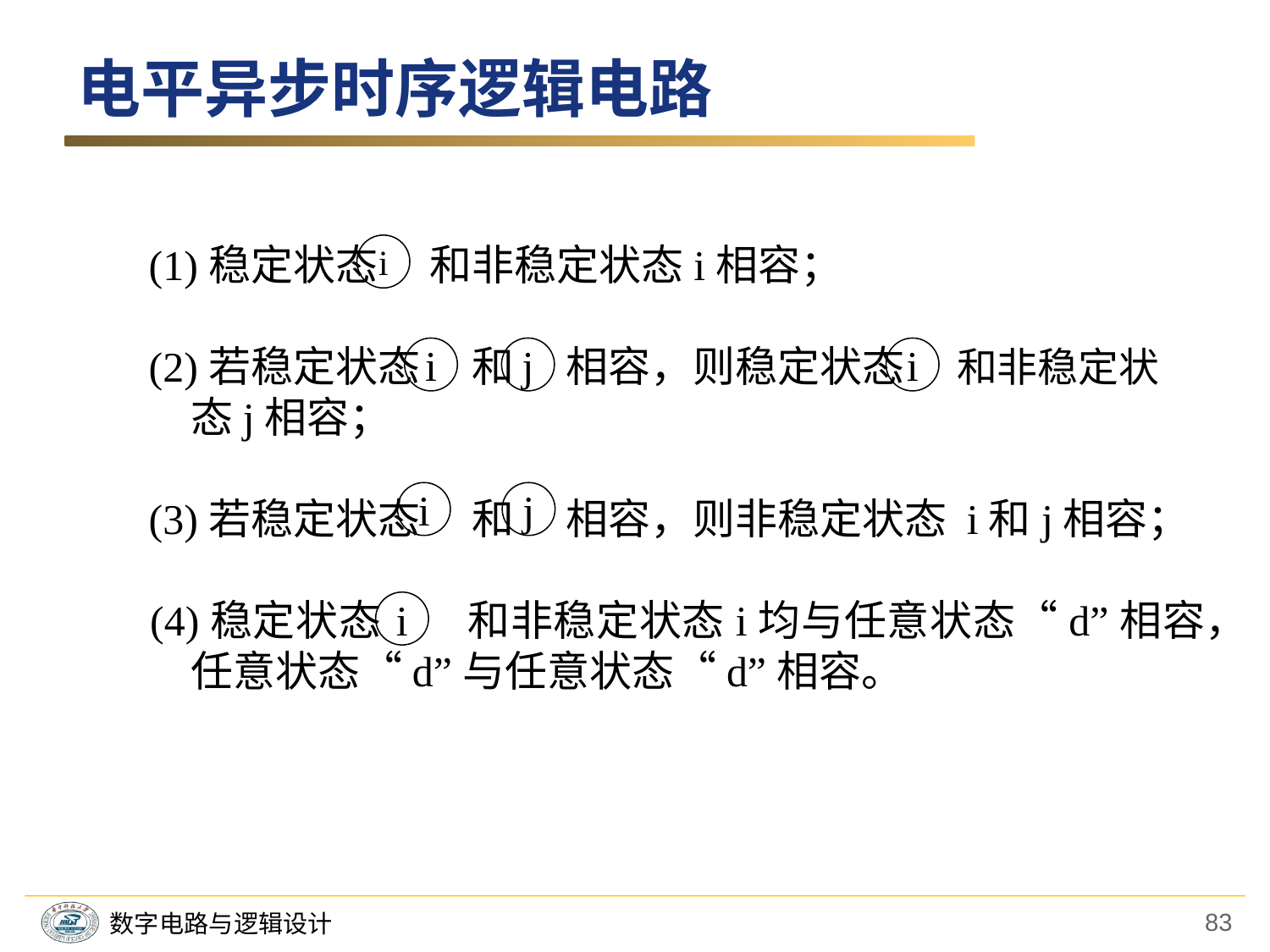

电平异步时序逻辑电路
　　(1)稳定状态　 和非稳定状态i相容；

　　(2)若稳定状态　 和　 相容，则稳定状态　 和非稳定状
　　　 态j相容；

　　(3)若稳定状态　 和　 相容，则非稳定状态 i和j相容；

　　(4)稳定状态　　和非稳定状态i均与任意状态“d”相容，
　　　 任意状态“d”与任意状态“d”相容。
i
i
j
i
i
j
i
83
数字电路与逻辑设计